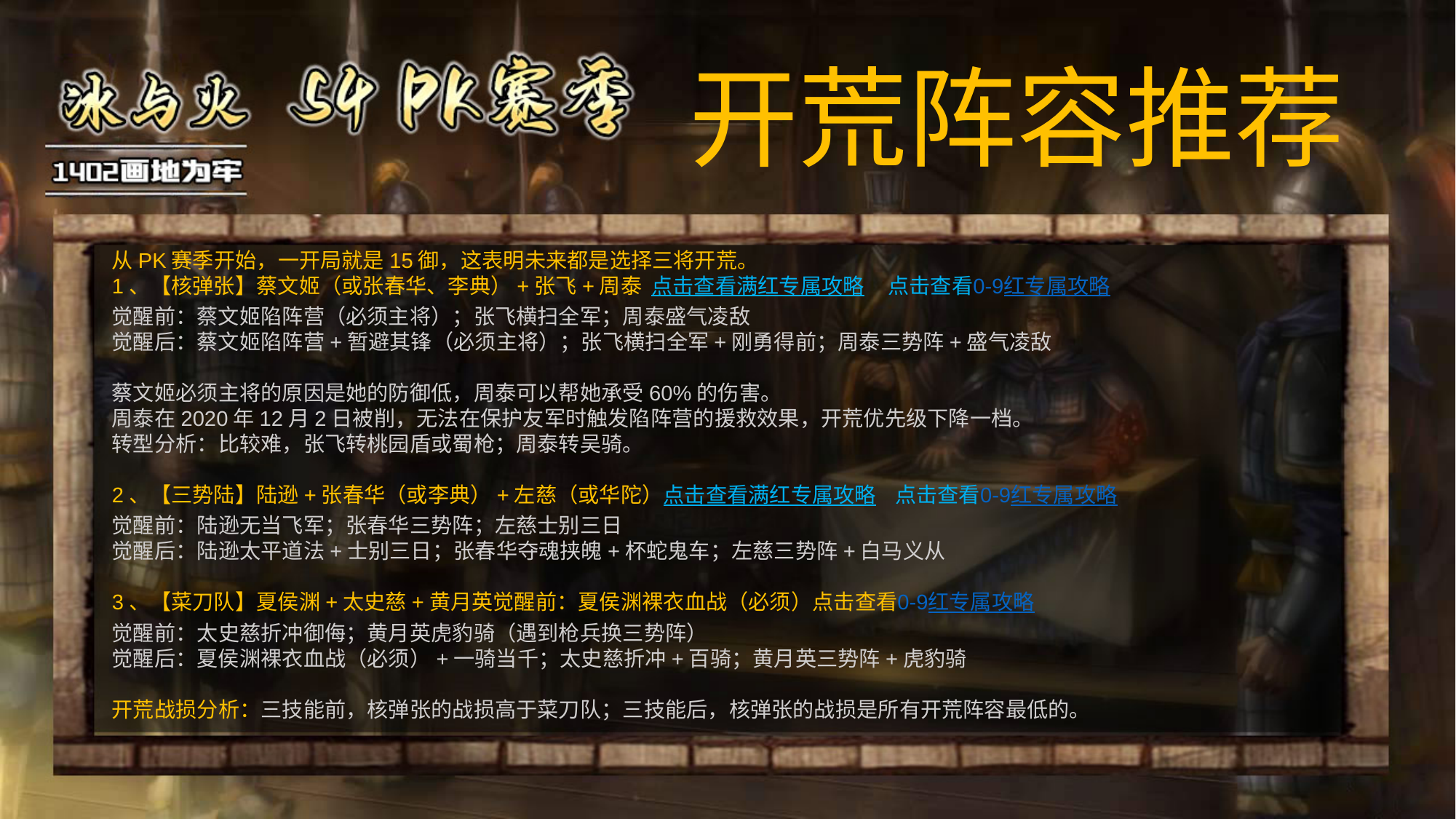

# 开荒阵容推荐
从PK赛季开始，一开局就是15御，这表明未来都是选择三将开荒。
1、【核弹张】蔡文姬（或张春华、李典）+张飞+周泰  点击查看满红专属攻略     点击查看0-9红专属攻略
觉醒前：蔡文姬陷阵营（必须主将）；张飞横扫全军；周泰盛气凌敌
觉醒后：蔡文姬陷阵营+暂避其锋（必须主将）；张飞横扫全军+刚勇得前；周泰三势阵+盛气凌敌

蔡文姬必须主将的原因是她的防御低，周泰可以帮她承受60%的伤害。
周泰在2020年12月2日被削，无法在保护友军时触发陷阵营的援救效果，开荒优先级下降一档。
转型分析：比较难，张飞转桃园盾或蜀枪；周泰转吴骑。

2、【三势陆】陆逊+张春华（或李典）+左慈（或华陀）点击查看满红专属攻略    点击查看0-9红专属攻略
觉醒前：陆逊无当飞军；张春华三势阵；左慈士别三日
觉醒后：陆逊太平道法+士别三日；张春华夺魂挟魄+杯蛇鬼车；左慈三势阵+白马义从

3、【菜刀队】夏侯渊+太史慈+黄月英觉醒前：夏侯渊裸衣血战（必须）点击查看0-9红专属攻略
觉醒前：太史慈折冲御侮；黄月英虎豹骑（遇到枪兵换三势阵）
觉醒后：夏侯渊裸衣血战（必须）+一骑当千；太史慈折冲+百骑；黄月英三势阵+虎豹骑

开荒战损分析：三技能前，核弹张的战损高于菜刀队；三技能后，核弹张的战损是所有开荒阵容最低的。